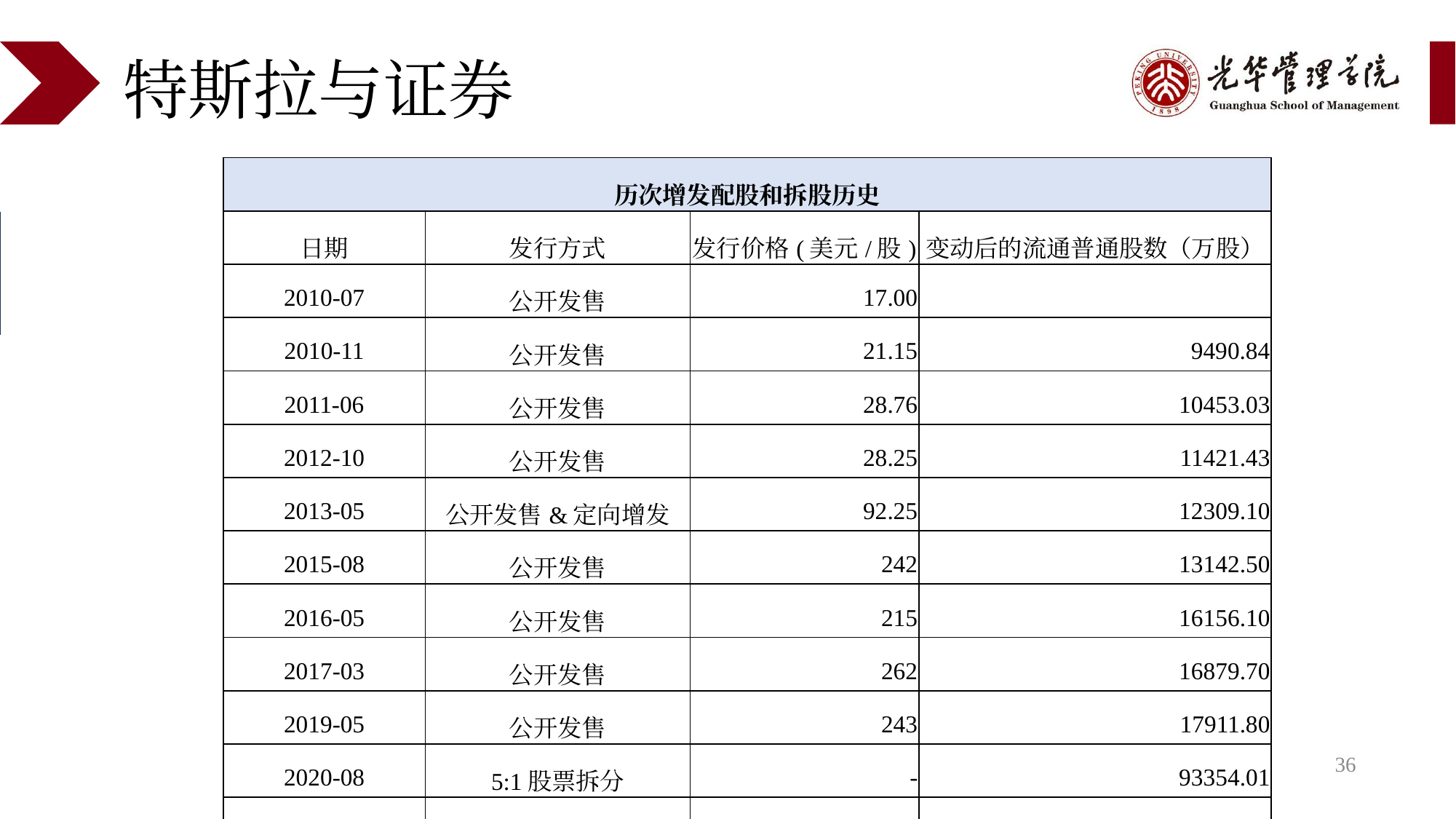

# 特斯拉与证券
| 历次增发配股和拆股历史 |  |  |  |
| --- | --- | --- | --- |
| 日期 | 发行方式 | 发行价格(美元/股) | 变动后的流通普通股数（万股） |
| 2010-07 | 公开发售 | 17.00 |  |
| 2010-11 | 公开发售 | 21.15 | 9490.84 |
| 2011-06 | 公开发售 | 28.76 | 10453.03 |
| 2012-10 | 公开发售 | 28.25 | 11421.43 |
| 2013-05 | 公开发售&定向增发 | 92.25 | 12309.10 |
| 2015-08 | 公开发售 | 242 | 13142.50 |
| 2016-05 | 公开发售 | 215 | 16156.10 |
| 2017-03 | 公开发售 | 262 | 16879.70 |
| 2019-05 | 公开发售 | 243 | 17911.80 |
| 2020-08 | 5:1股票拆分 | - | 93354.01 |
| 2022-08 | 3:1股票拆分 | - | 313347.00 |
1. 回购需不需要过中介（时间）
2. 股权激励
36